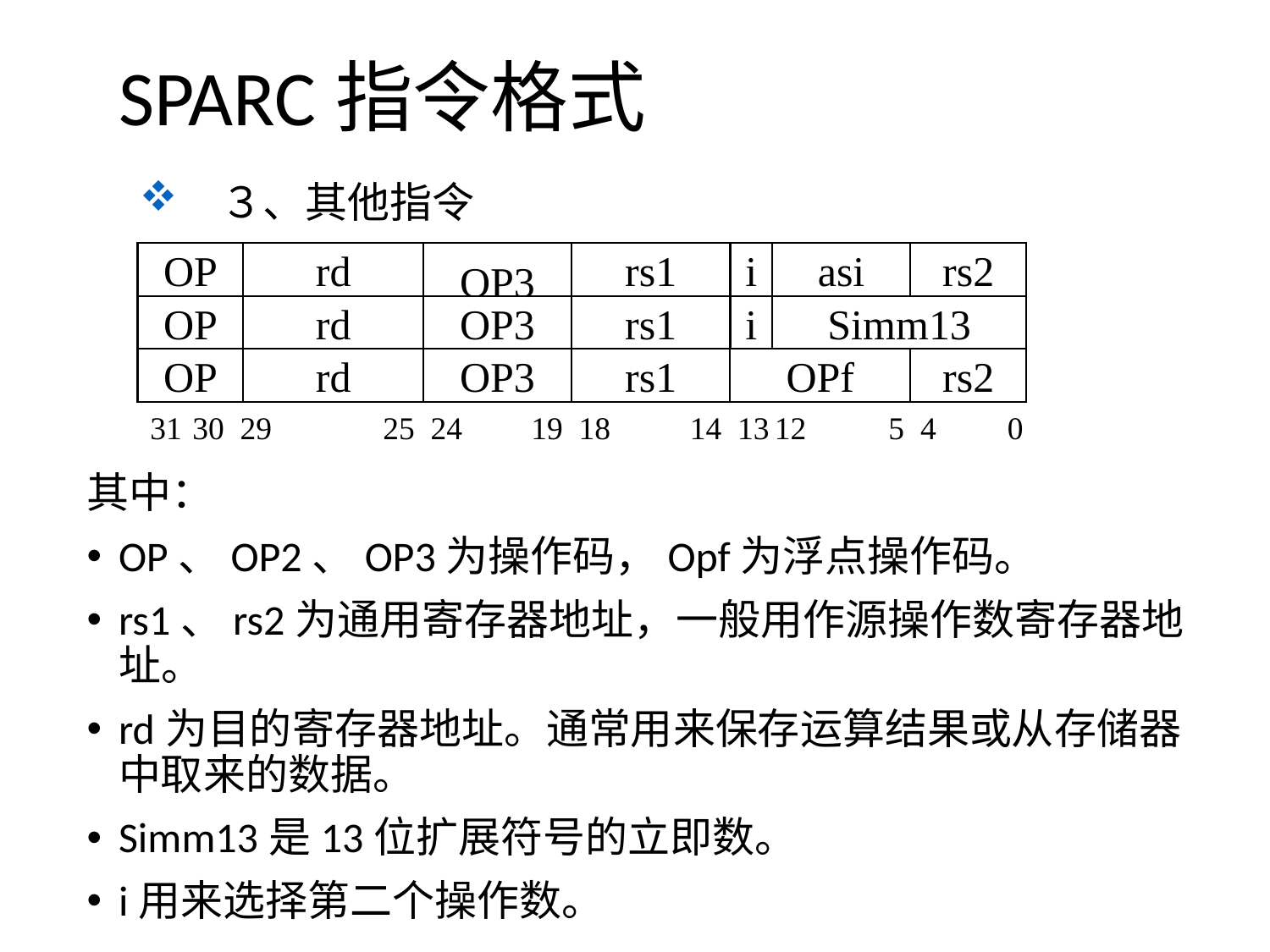

# SPARC指令格式
　３、其他指令
OP
rd
OP3
rs1
i
asi
rs2
OP
rd
OP3
rs1
i
Simm13
OP
rd
OP3
rs1
OPf
rs2
31
30  29
25  24
19  18
14  13
12
 5  4
0
其中：
OP、OP2、OP3为操作码，Opf为浮点操作码。
rs1、rs2为通用寄存器地址，一般用作源操作数寄存器地址。
rd为目的寄存器地址。通常用来保存运算结果或从存储器中取来的数据。
Simm13是13位扩展符号的立即数。
i用来选择第二个操作数。